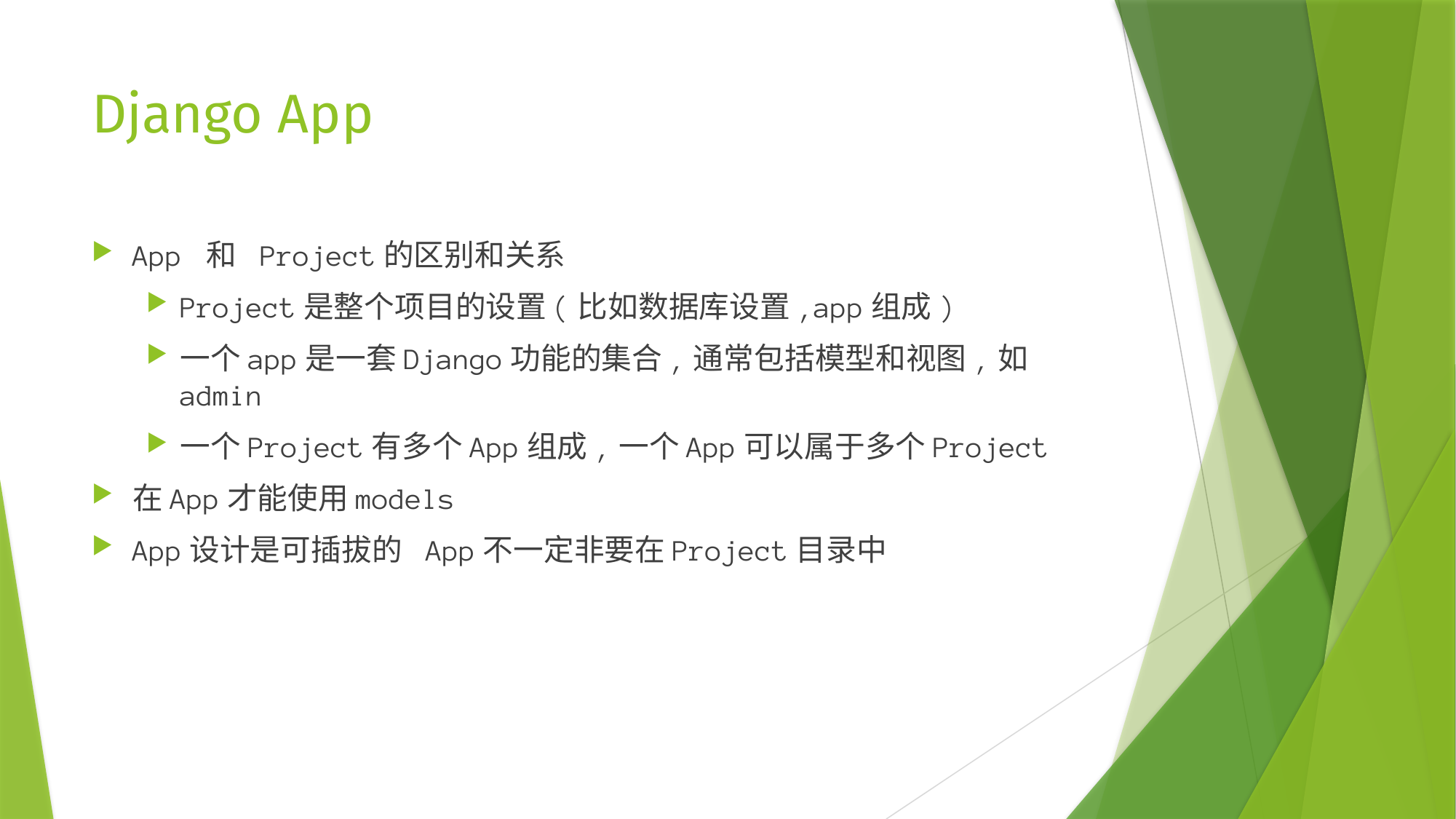

# Django App
App 和 Project的区别和关系
Project是整个项目的设置(比如数据库设置,app组成)
一个app是一套Django功能的集合,通常包括模型和视图,如admin
一个Project有多个App组成,一个App可以属于多个Project
在App才能使用models
App设计是可插拔的 App不一定非要在Project目录中